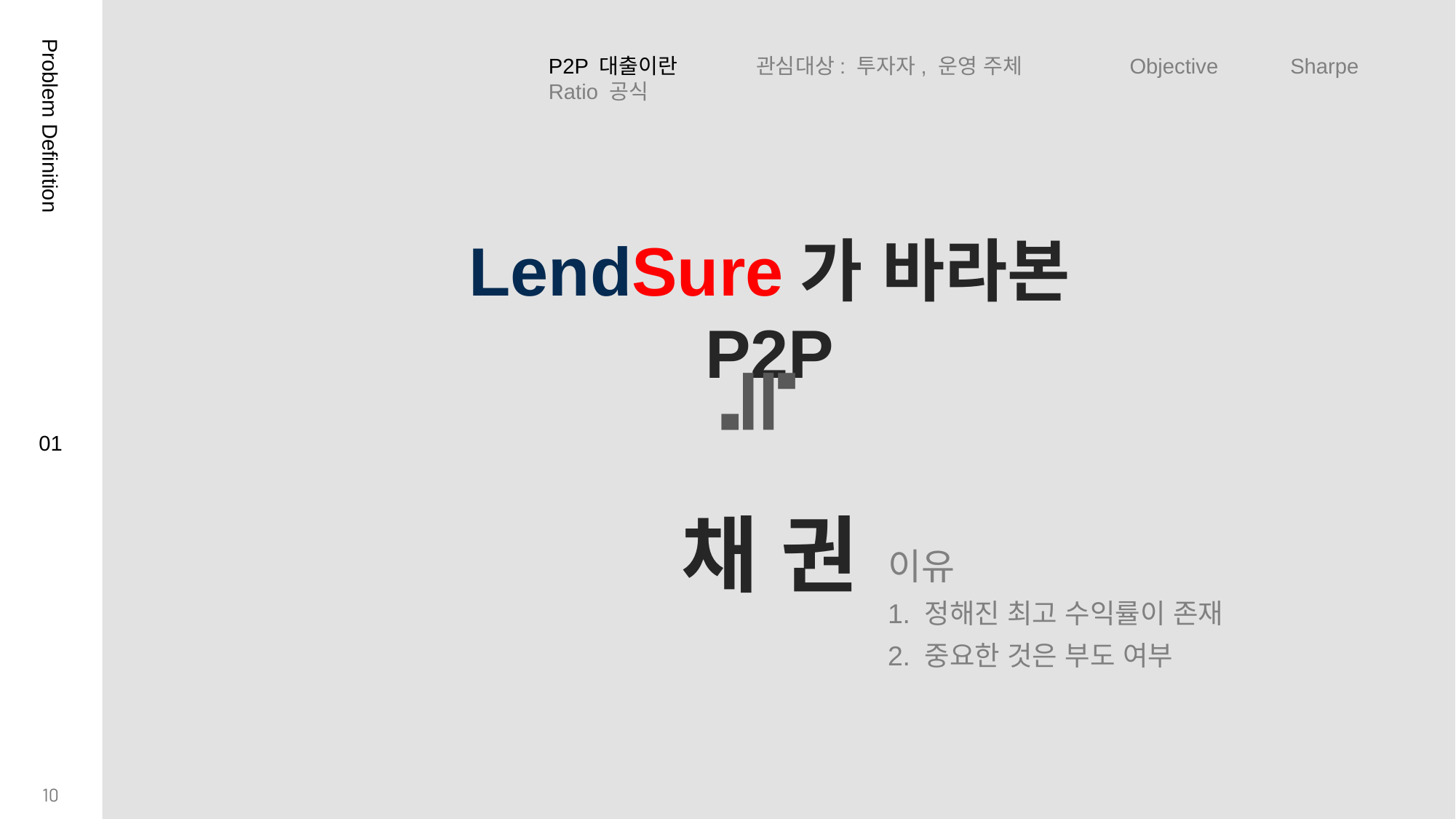

P2P 대출이란             관심대상: 투자자, 운영 주체                 Objective            Sharpe Ratio 공식
Problem Definition
LendSure가 바라본 P2P
≒
01
채 권
이유
1. 정해진 최고 수익률이 존재
2. 중요한 것은 부도 여부
10